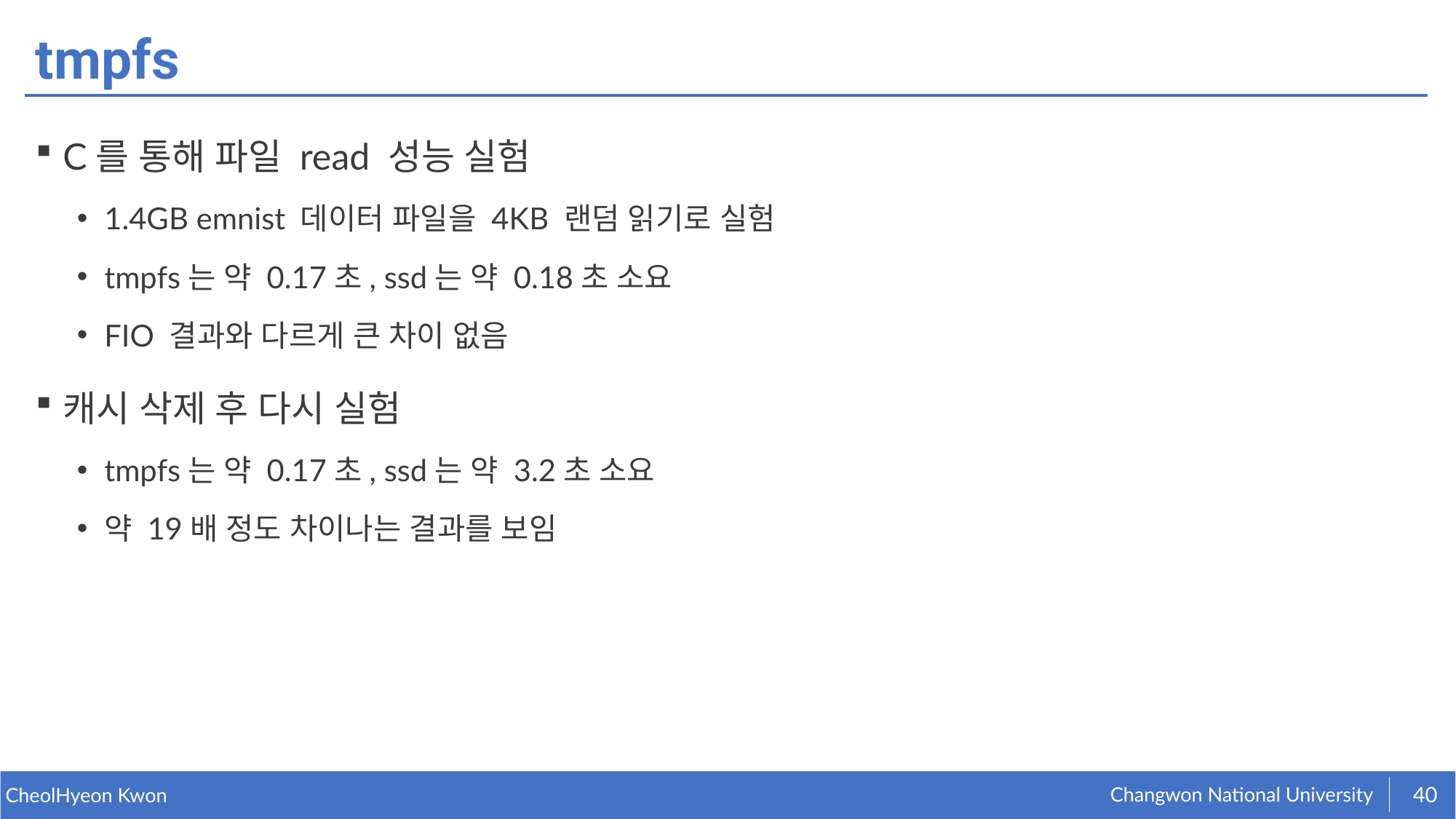

# tmpfs
C를 통해 파일 read 성능 실험
1.4GB emnist 데이터 파일을 4KB 랜덤 읽기로 실험
tmpfs는 약 0.17초, ssd는 약 0.18초 소요
FIO 결과와 다르게 큰 차이 없음
캐시 삭제 후 다시 실험
tmpfs는 약 0.17초, ssd는 약 3.2초 소요
약 19배 정도 차이나는 결과를 보임

40